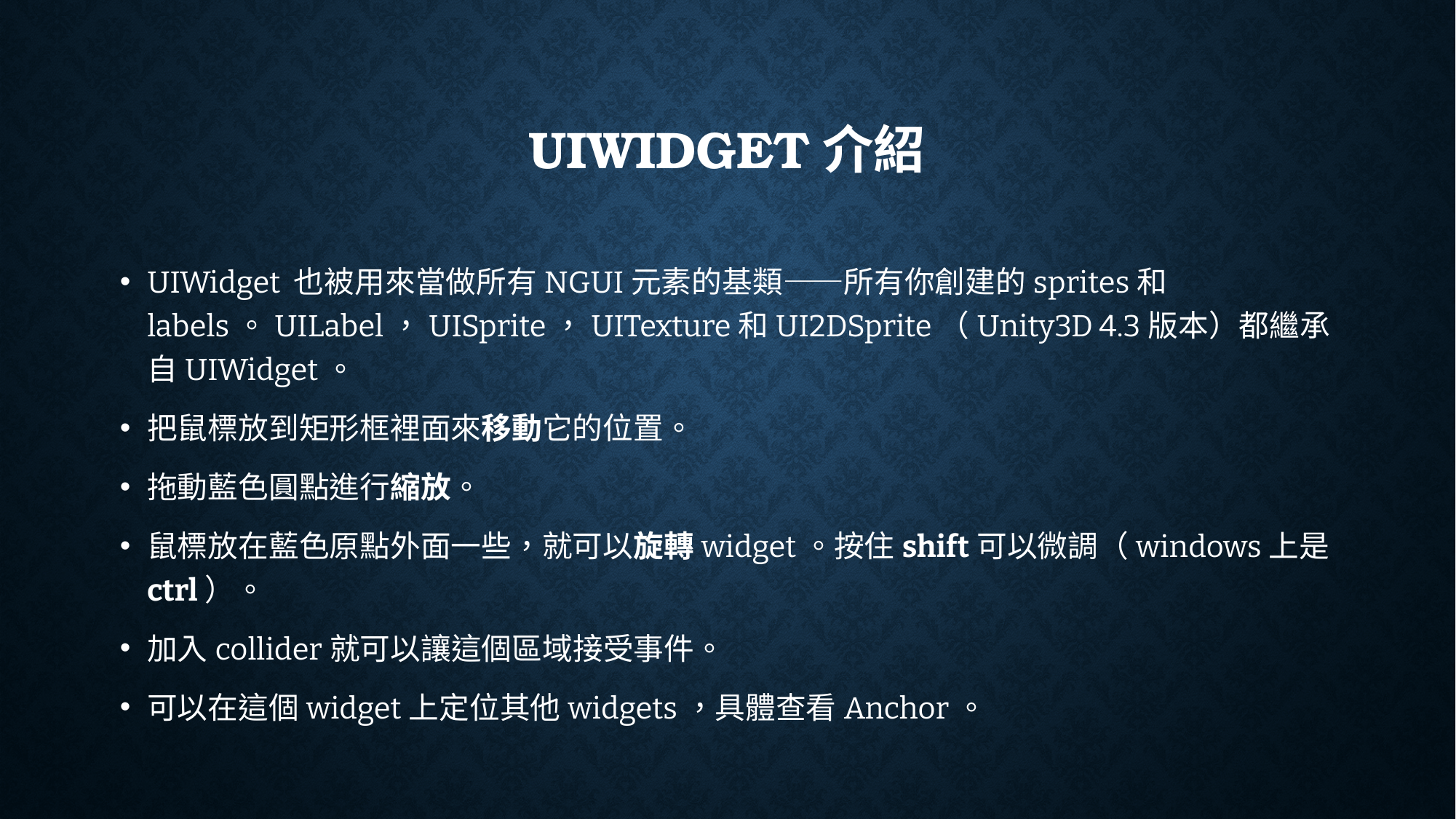

# UIWidget介紹
UIWidget 也被用來當做所有NGUI元素的基類——所有你創建的sprites和labels。UILabel，UISprite，UITexture和UI2DSprite（Unity3D 4.3版本）都繼承自UIWidget。
把鼠標放到矩形框裡面來移動它的位置。
拖動藍色圓點進行縮放。
鼠標放在藍色原點外面一些，就可以旋轉widget。按住shift可以微調（windows上是ctrl）。
加入collider就可以讓這個區域接受事件。
可以在這個widget上定位其他widgets，具體查看Anchor。